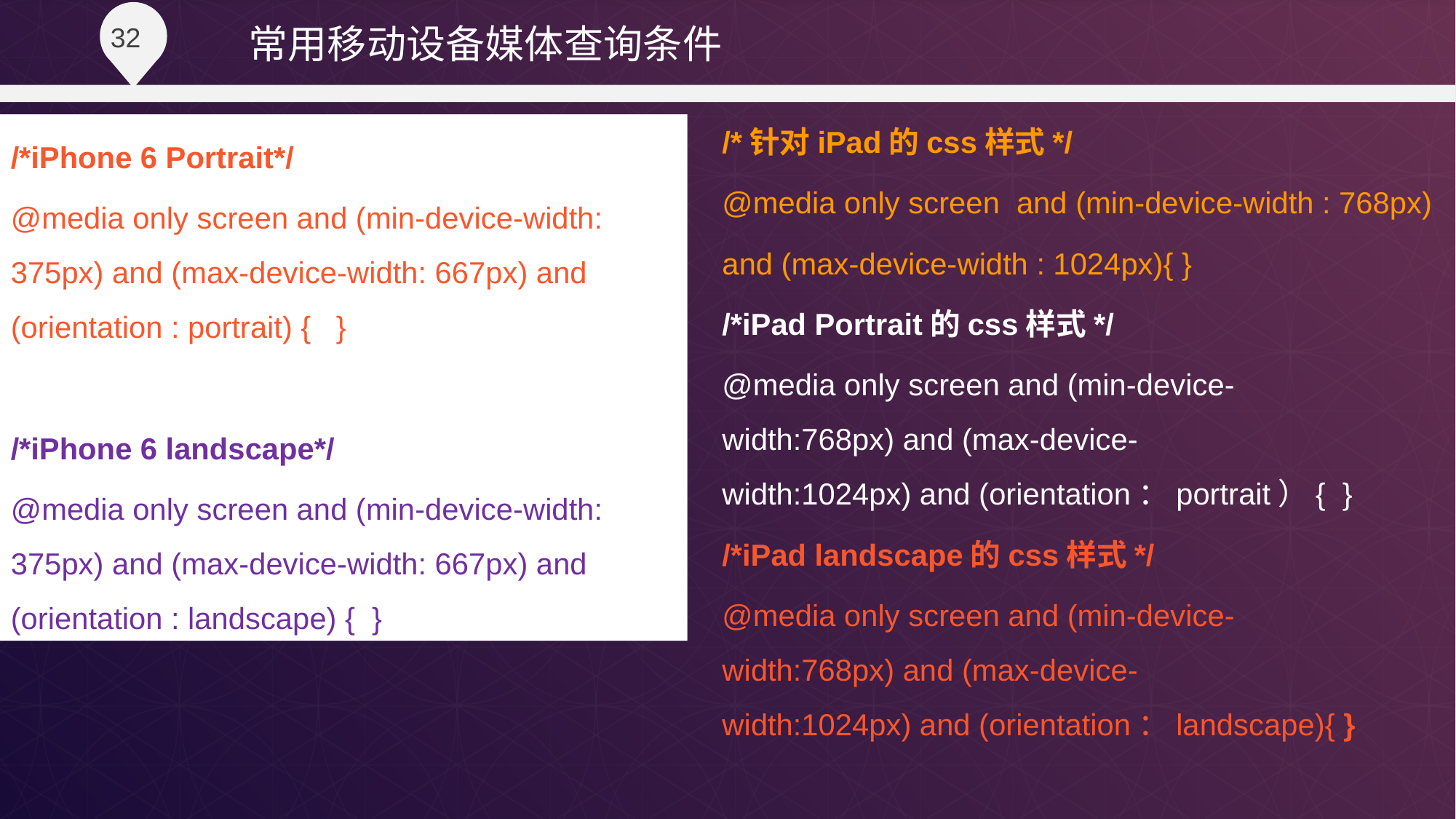

常用移动设备媒体查询条件
/*针对iPad的css样式*/
@media only screen  and (min-device-width : 768px)
and (max-device-width : 1024px){ }
/*iPad Portrait的css样式*/
@media only screen and (min-device-width:768px) and (max-device-width:1024px) and (orientation：portrait）{  }
/*iPad landscape的css样式*/
@media only screen and (min-device-width:768px) and (max-device-width:1024px) and (orientation：landscape){ }
/*iPhone 6 Portrait*/
@media only screen and (min-device-width: 375px) and (max-device-width: 667px) and (orientation : portrait) {   }

/*iPhone 6 landscape*/
@media only screen and (min-device-width: 375px) and (max-device-width: 667px) and (orientation : landscape) {  }